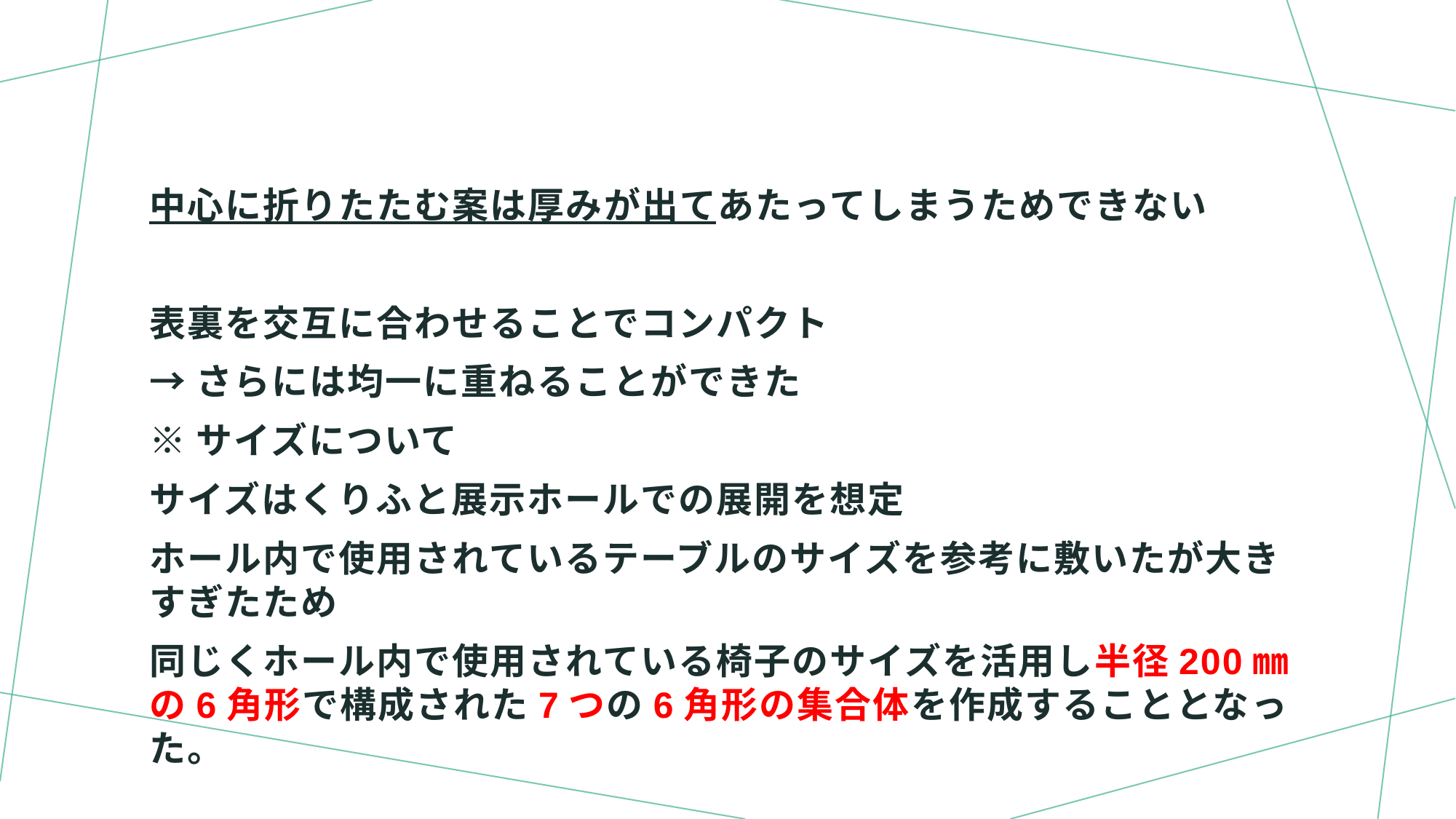

中心に折りたたむ案は厚みが出てあたってしまうためできない

表裏を交互に合わせることでコンパクト
→さらには均一に重ねることができた
※サイズについて
サイズはくりふと展示ホールでの展開を想定
ホール内で使用されているテーブルのサイズを参考に敷いたが大きすぎたため
同じくホール内で使用されている椅子のサイズを活用し半径200㎜の6角形で構成された7つの6角形の集合体を作成することとなった。